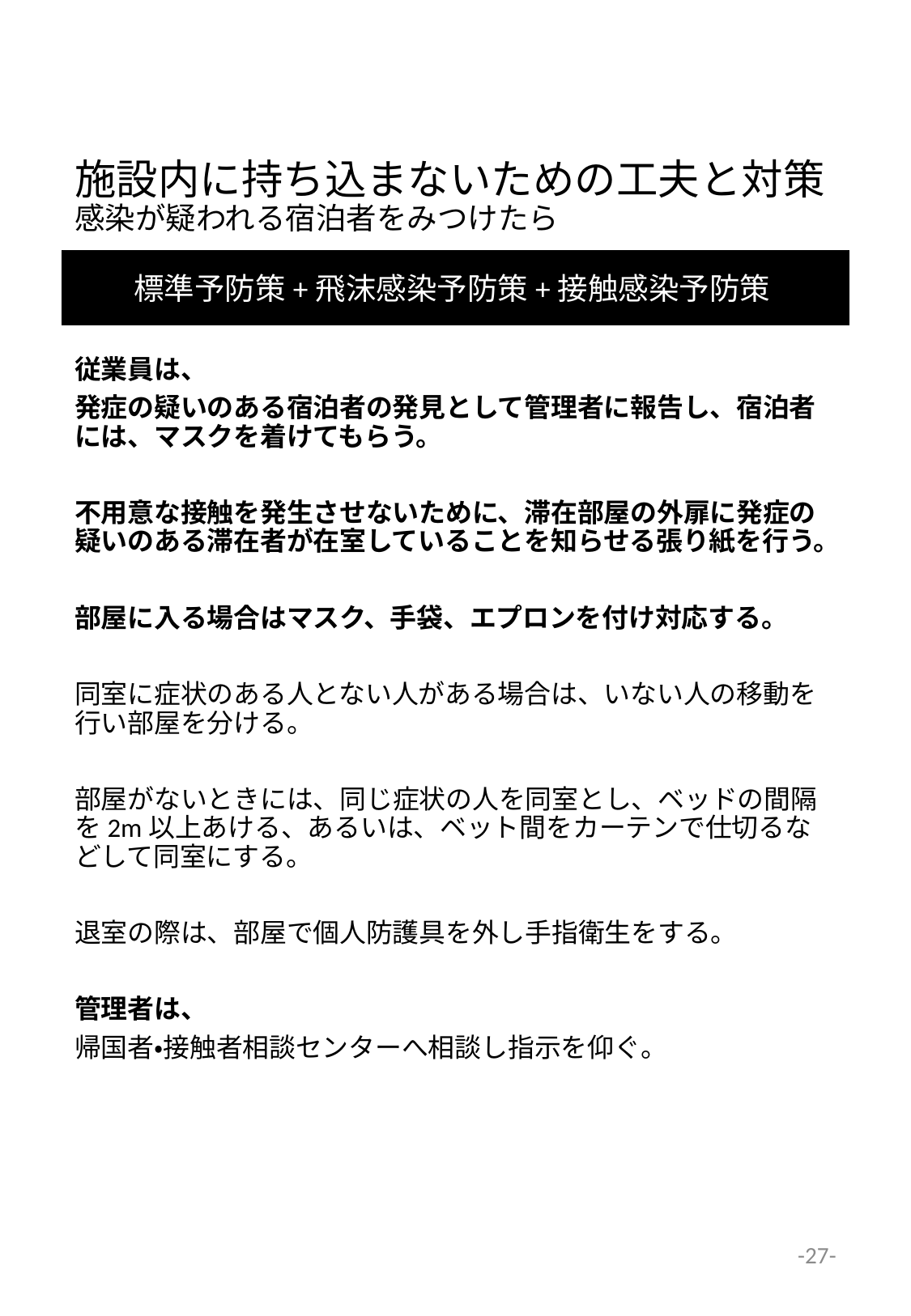

# 施設内に持ち込まないための工夫と対策 感染が疑われる宿泊者をみつけたら
標準予防策+飛沫感染予防策+接触感染予防策
従業員は、
発症の疑いのある宿泊者の発見として管理者に報告し、宿泊者には、マスクを着けてもらう。

不用意な接触を発生させないために、滞在部屋の外扉に発症の疑いのある滞在者が在室していることを知らせる張り紙を行う。

部屋に入る場合はマスク、手袋、エプロンを付け対応する。

同室に症状のある人とない人がある場合は、いない人の移動を行い部屋を分ける。

部屋がないときには、同じ症状の人を同室とし、ベッドの間隔を2m以上あける、あるいは、ベット間をカーテンで仕切るなどして同室にする。

退室の際は、部屋で個人防護具を外し手指衛生をする。

管理者は、
帰国者・接触者相談センターへ相談し指示を仰ぐ。
-27-